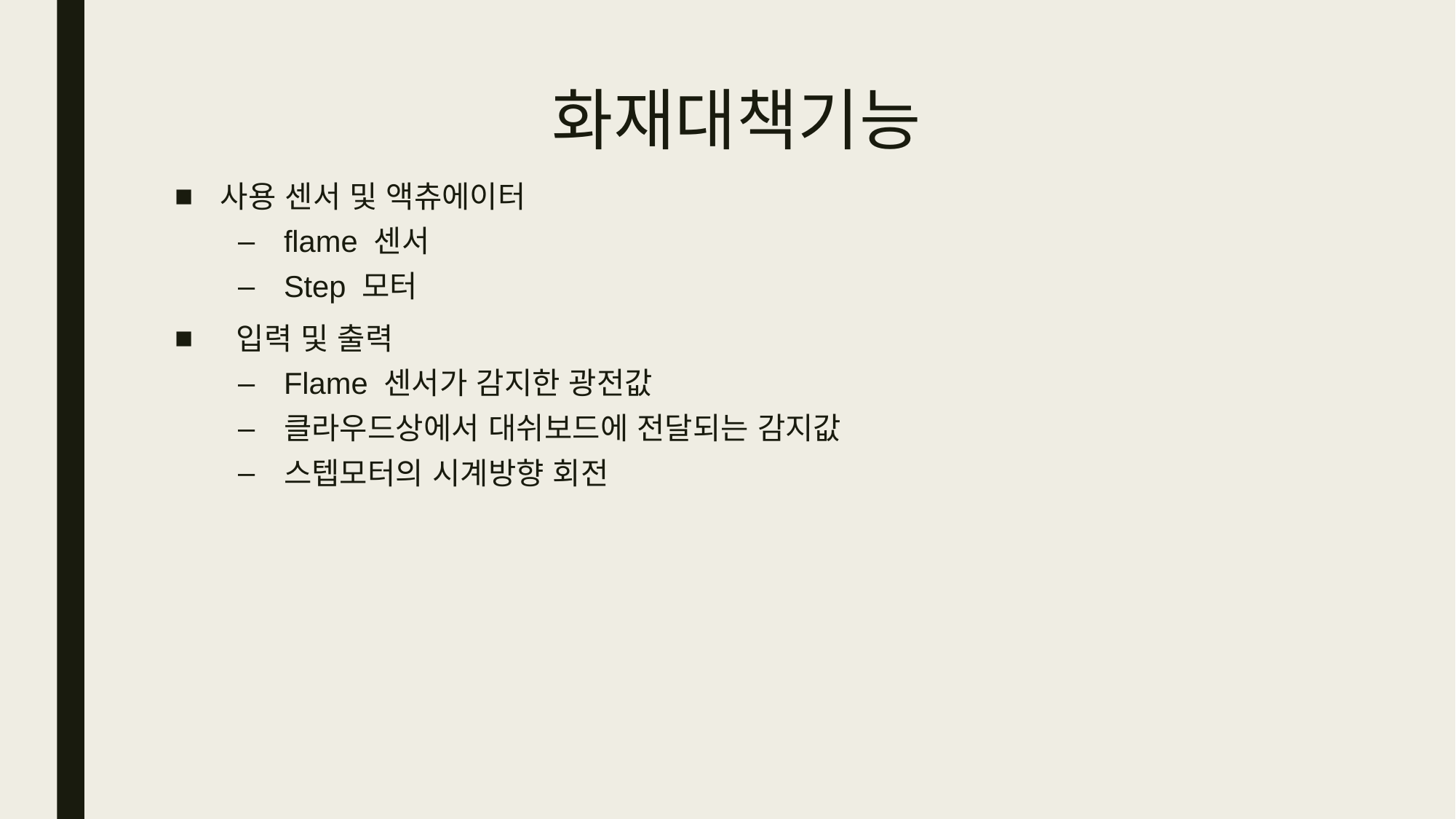

# 화재대책기능
사용 센서 및 액츄에이터
flame 센서
Step 모터
 입력 및 출력
Flame 센서가 감지한 광전값
클라우드상에서 대쉬보드에 전달되는 감지값
스텝모터의 시계방향 회전